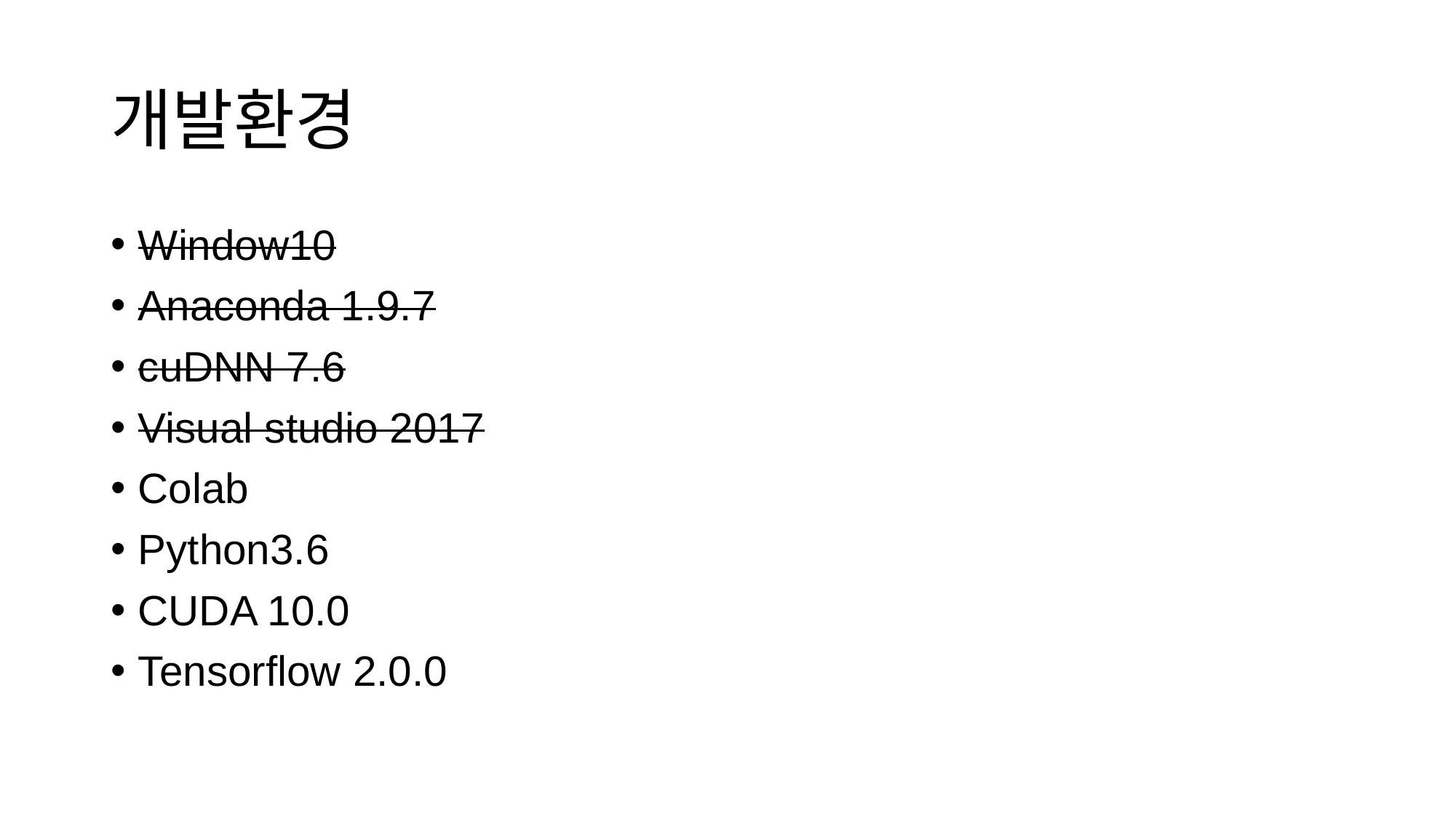

# 개발환경
Window10
Anaconda 1.9.7
cuDNN 7.6
Visual studio 2017
Colab
Python3.6
CUDA 10.0
Tensorflow 2.0.0